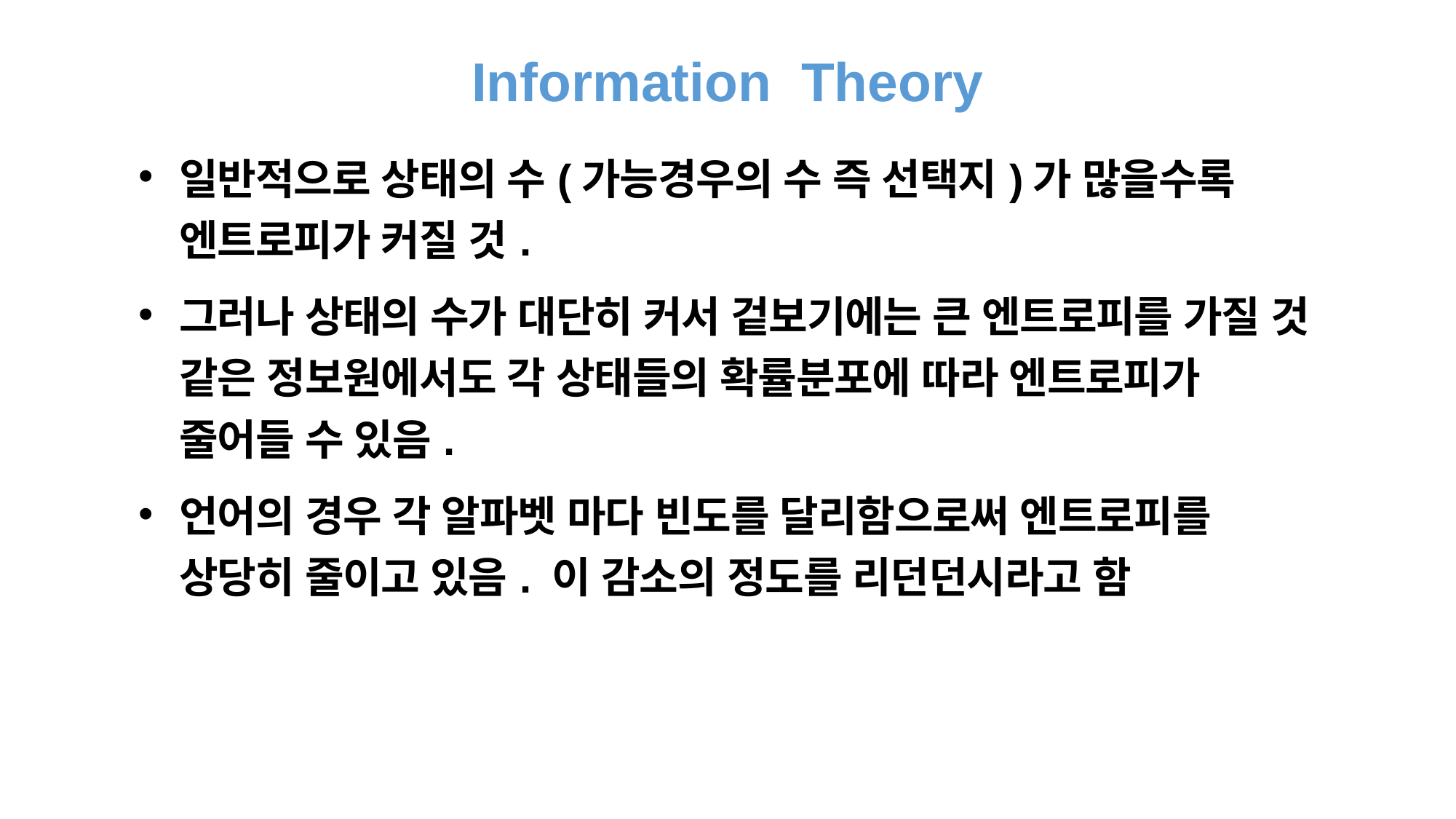

# Information  Theory
일반적으로 상태의 수(가능경우의 수 즉 선택지)가 많을수록 엔트로피가 커질 것.
그러나 상태의 수가 대단히 커서 겉보기에는 큰 엔트로피를 가질 것 같은 정보원에서도 각 상태들의 확률분포에 따라 엔트로피가 줄어들 수 있음.
언어의 경우 각 알파벳 마다 빈도를 달리함으로써 엔트로피를 상당히 줄이고 있음. 이 감소의 정도를 리던던시라고 함